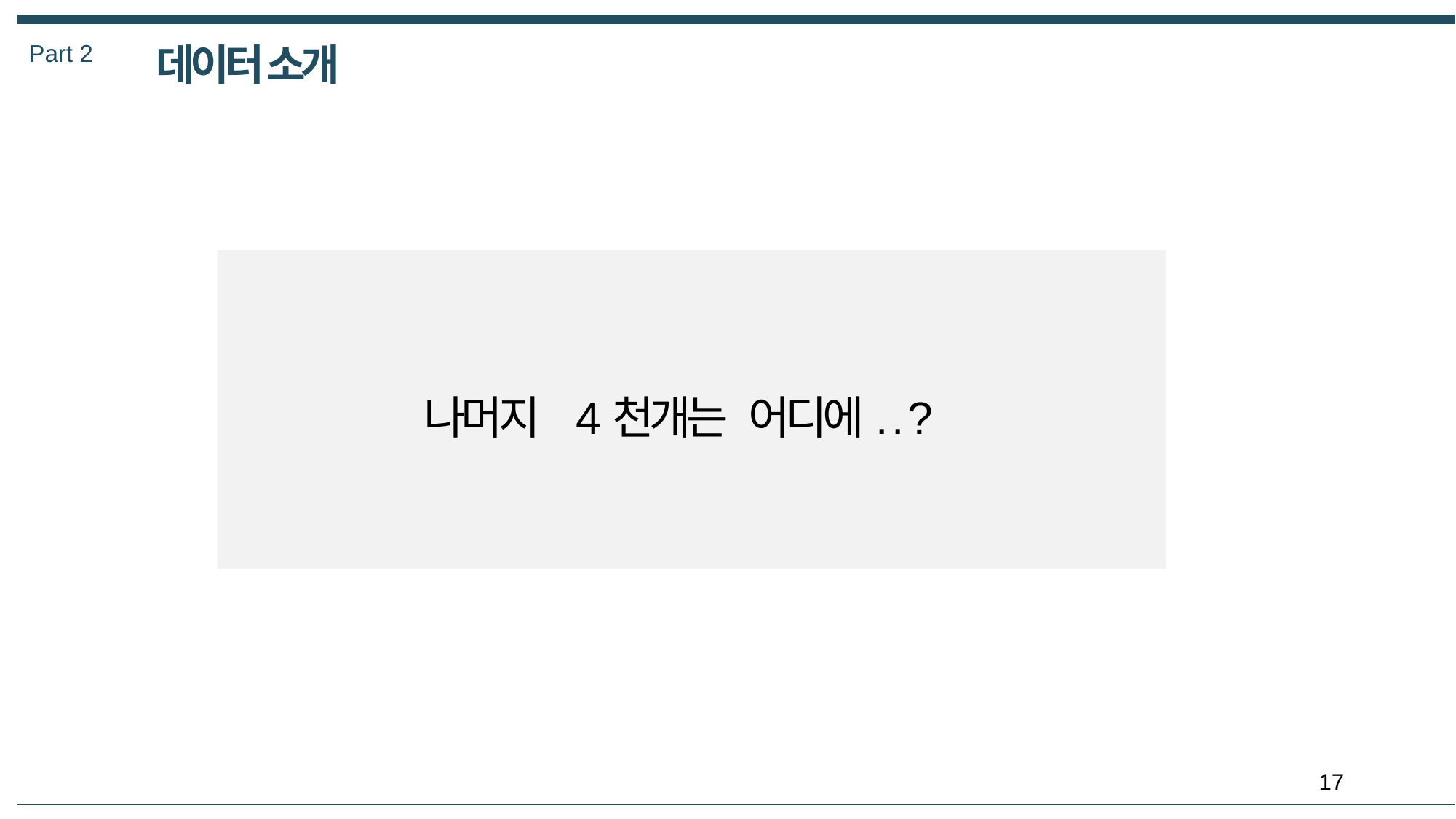

Part 2
데이터 소개

나머지   4천개는   어디에. . ?
17